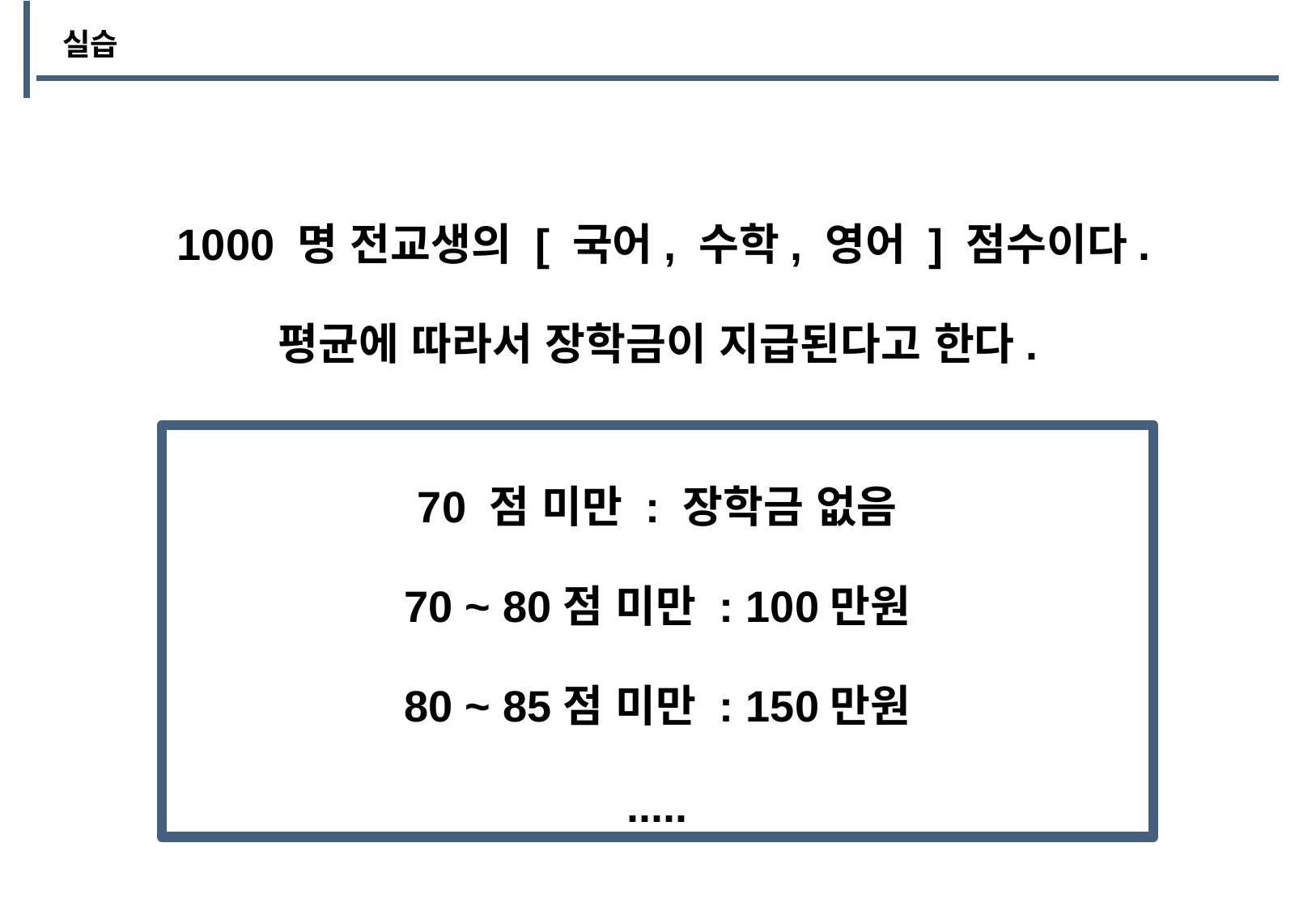

실습

1000 명 전교생의 [ 국어, 수학, 영어 ] 점수이다.
평균에 따라서 장학금이 지급된다고 한다.
70 점 미만 : 장학금 없음
70 ~ 80점 미만 : 100만원
80 ~ 85점 미만 : 150만원
.....